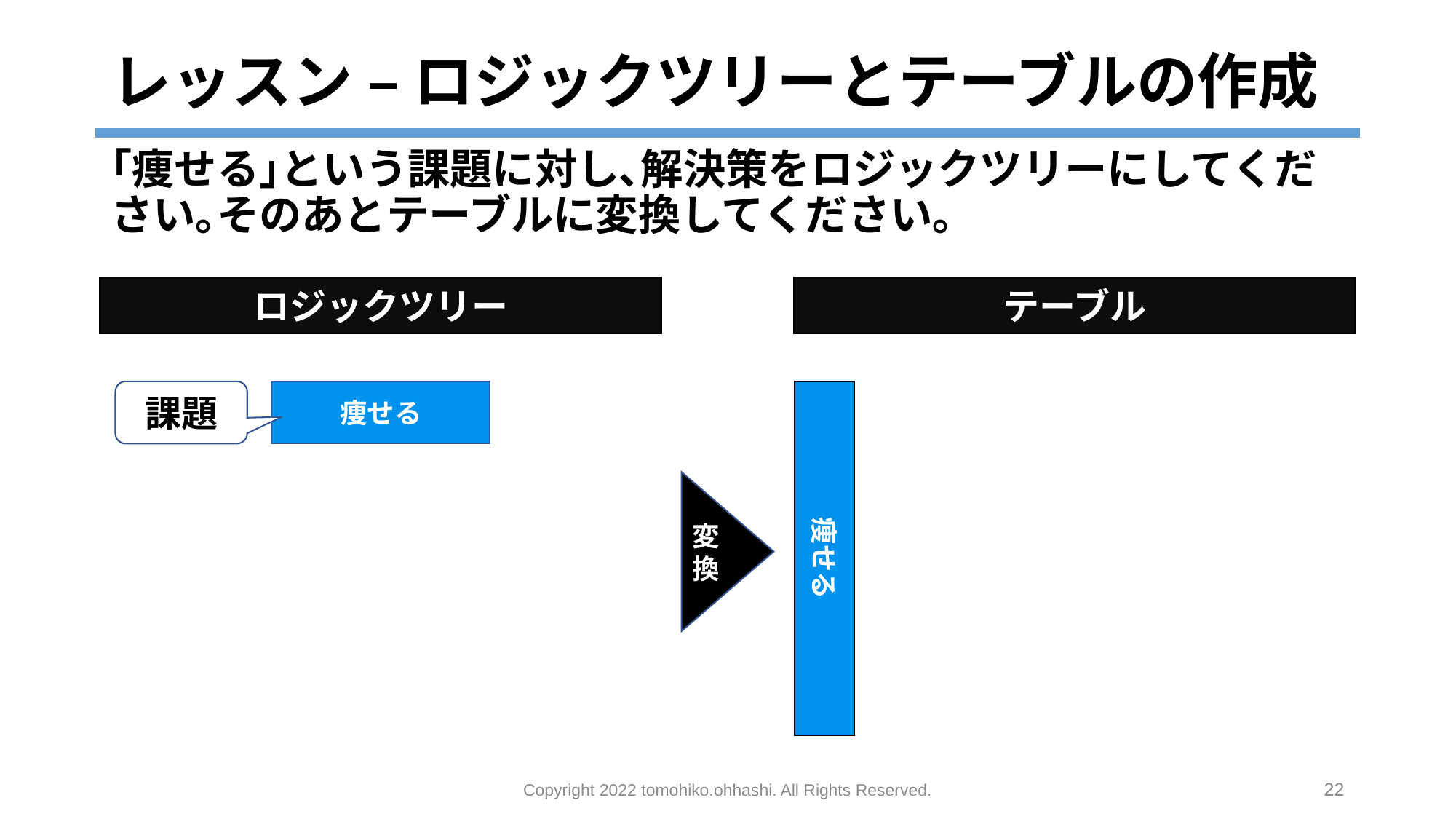

# レッスン – ロジックツリーとテーブルの作成
｢痩せる｣という課題に対し､解決策をロジックツリーにしてください｡そのあとテーブルに変換してください｡
テーブル
ロジックツリー
課題
痩せる
痩せる
変換
Copyright 2022 tomohiko.ohhashi. All Rights Reserved.
22